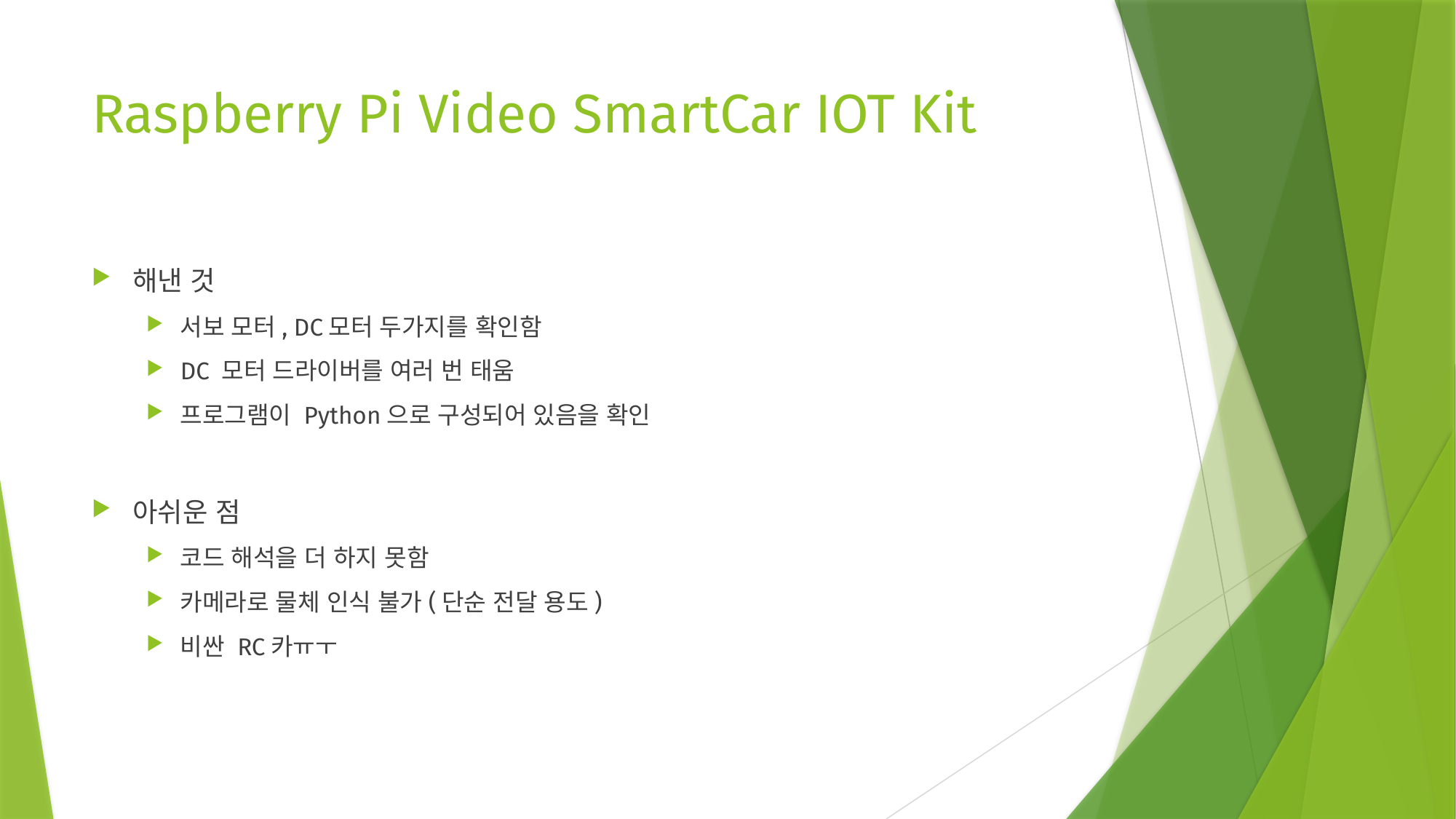

# Raspberry Pi Video SmartCar IOT Kit
해낸 것
서보 모터, DC모터 두가지를 확인함
DC 모터 드라이버를 여러 번 태움
프로그램이 Python으로 구성되어 있음을 확인

아쉬운 점
코드 해석을 더 하지 못함
카메라로 물체 인식 불가(단순 전달 용도)
비싼 RC카ㅠㅜ